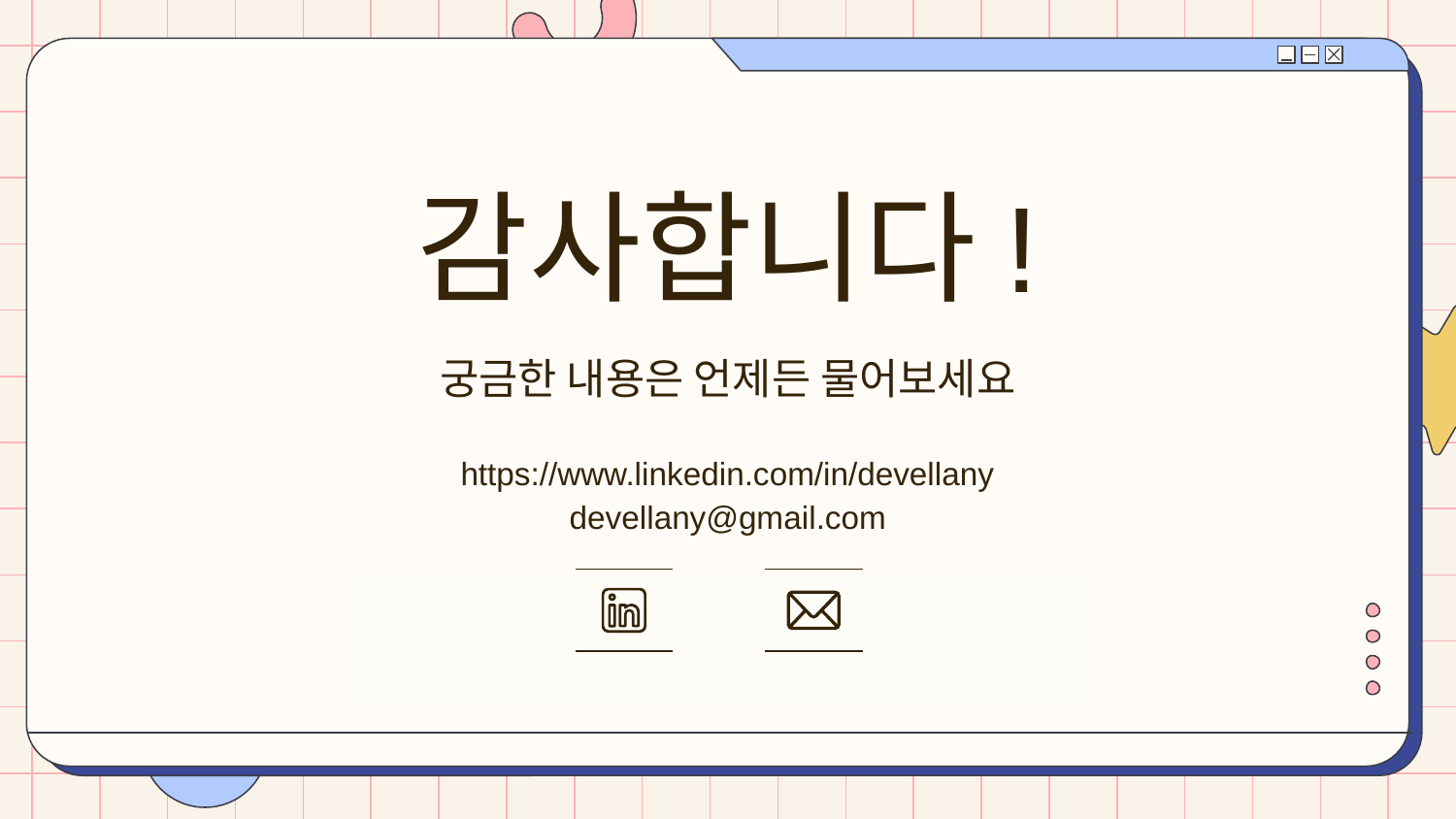

감사합니다!
궁금한 내용은 언제든 물어보세요
https://www.linkedin.com/in/devellany
devellany@gmail.com